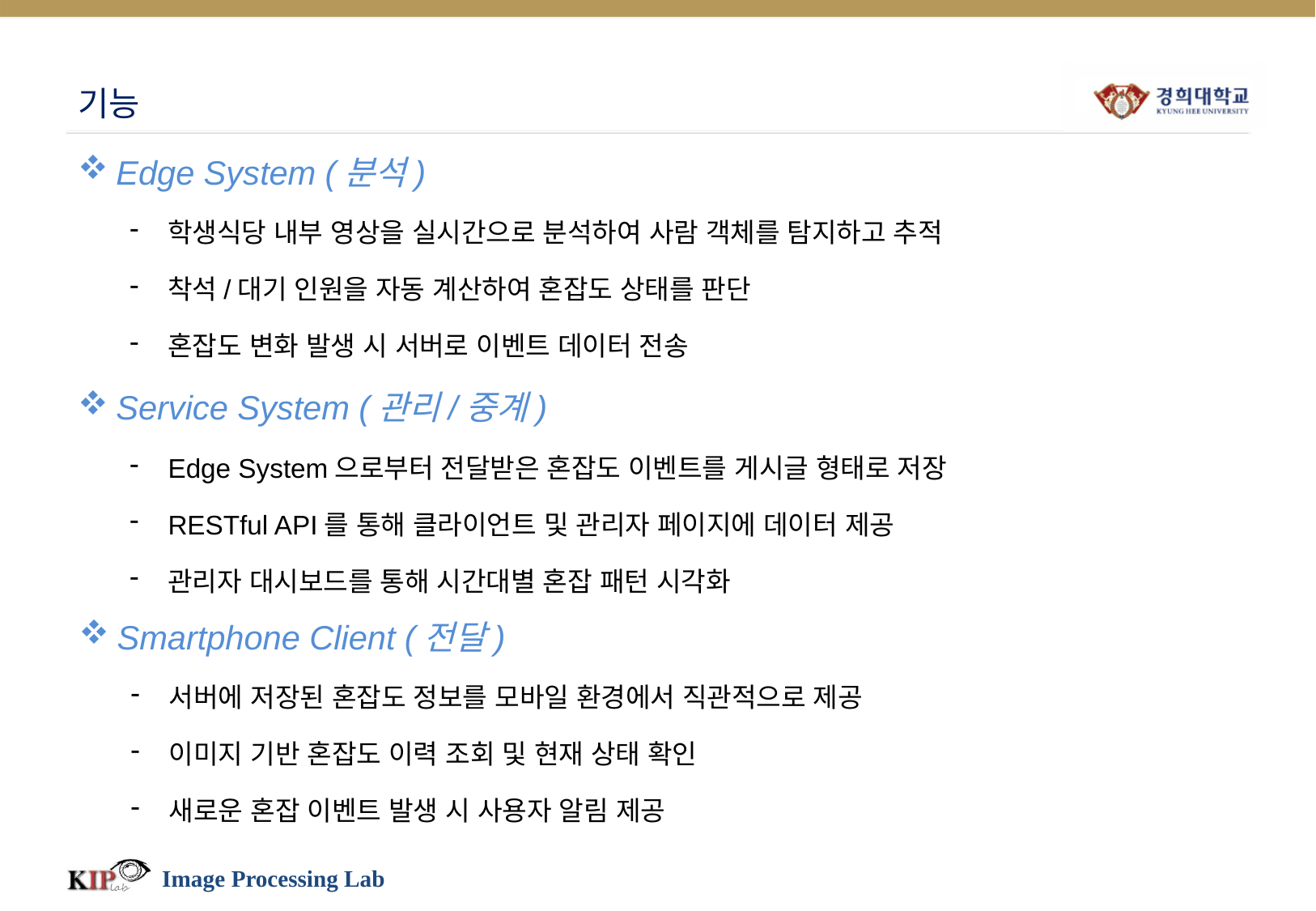

# 기능
Edge System (분석)
학생식당 내부 영상을 실시간으로 분석하여 사람 객체를 탐지하고 추적
착석/대기 인원을 자동 계산하여 혼잡도 상태를 판단
혼잡도 변화 발생 시 서버로 이벤트 데이터 전송

Service System (관리/중계)
Edge System으로부터 전달받은 혼잡도 이벤트를 게시글 형태로 저장
RESTful API를 통해 클라이언트 및 관리자 페이지에 데이터 제공
관리자 대시보드를 통해 시간대별 혼잡 패턴 시각화
Smartphone Client (전달)
서버에 저장된 혼잡도 정보를 모바일 환경에서 직관적으로 제공
이미지 기반 혼잡도 이력 조회 및 현재 상태 확인
새로운 혼잡 이벤트 발생 시 사용자 알림 제공
Image Processing Lab